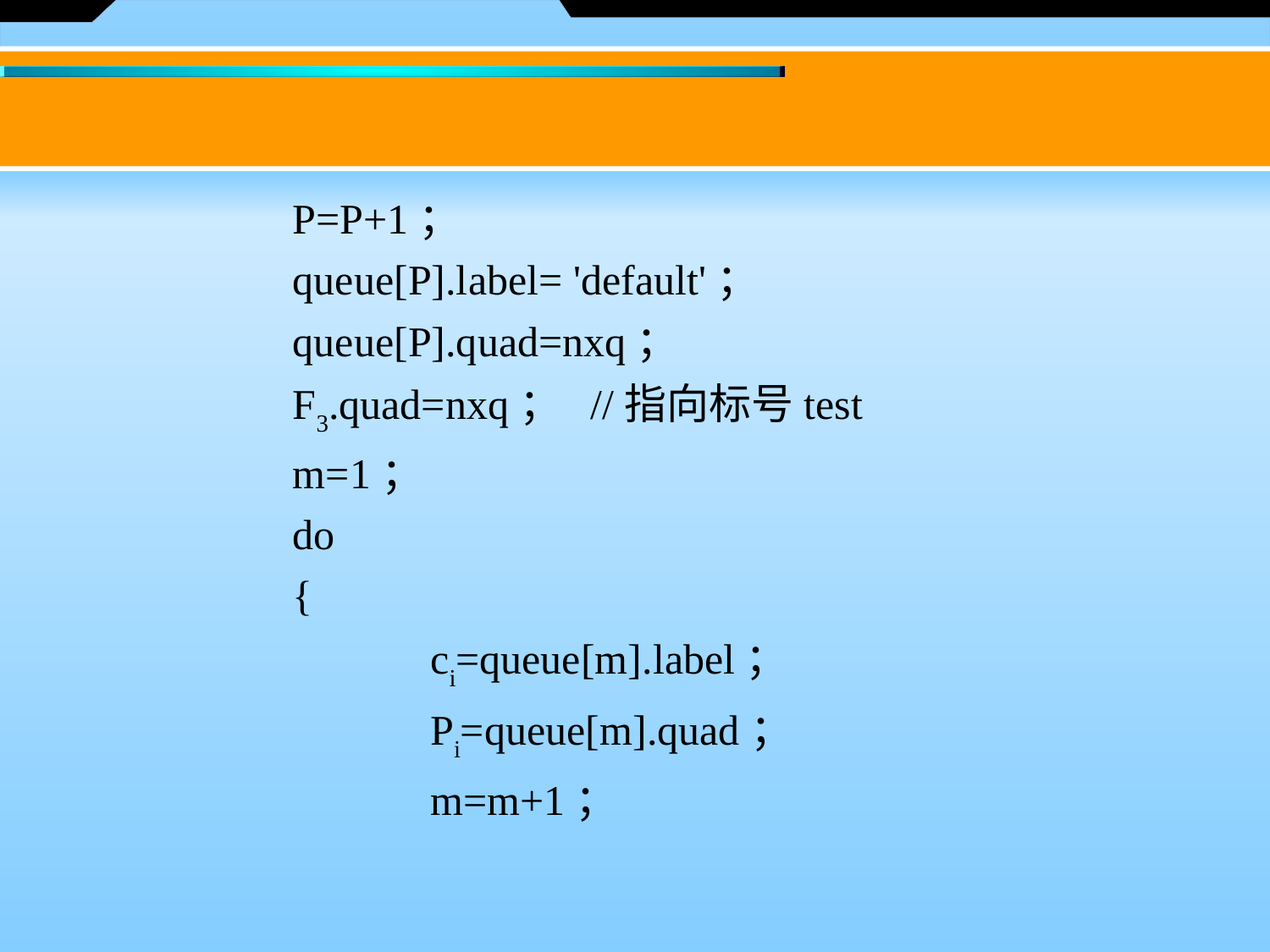

P=P+1；
		queue[P].label= 'default'；
		queue[P].quad=nxq；
	            F3.quad=nxq；  //指向标号test
		m=1；
		do
 		{
        			 ci=queue[m].label；
              		 Pi=queue[m].quad；
      			 m=m+1；